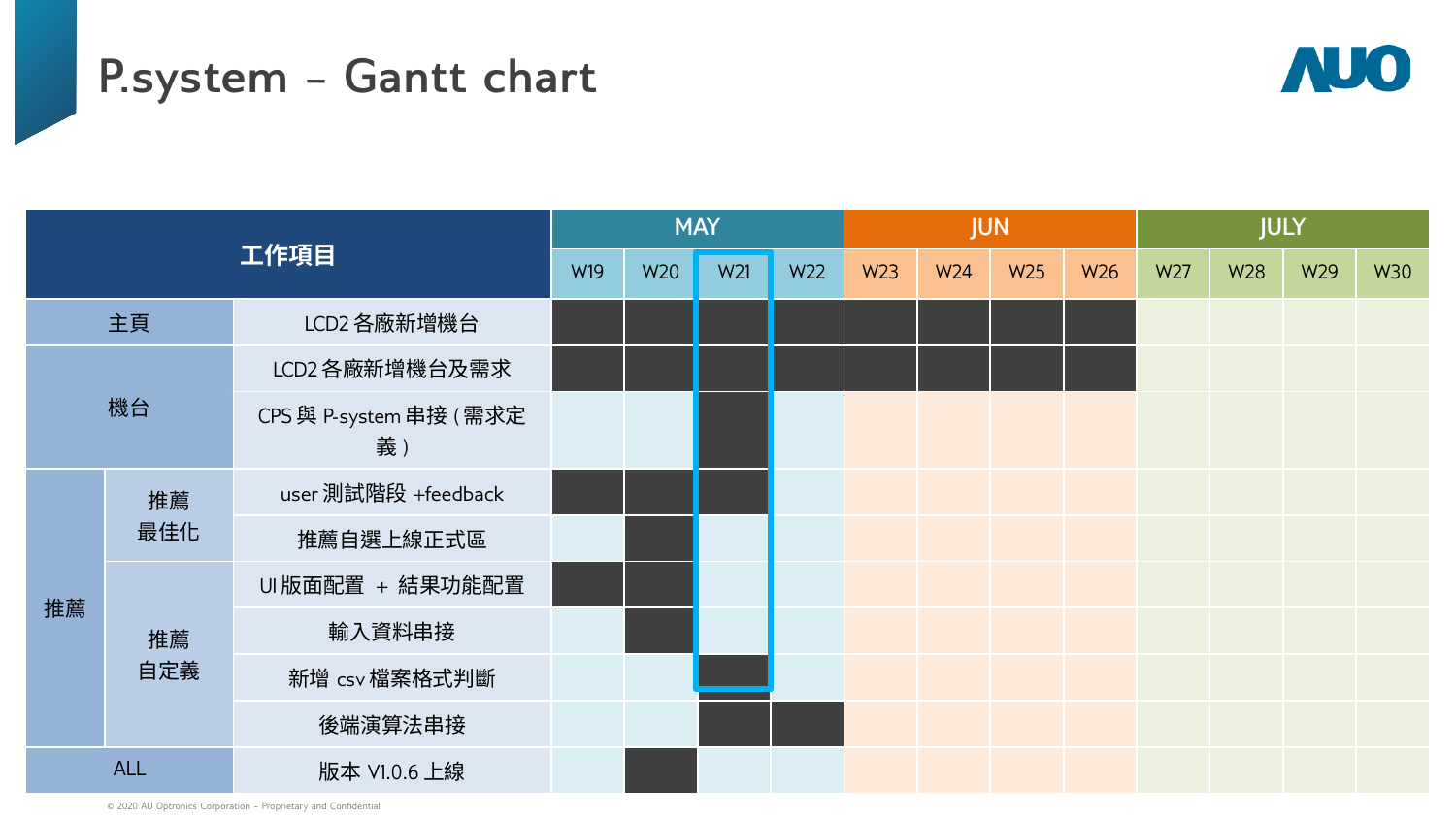

P.system – Gantt chart
| 工作項目 |  |  | MAY |  |  |  | JUN |  |  |  | JULY |  |  |  |
| --- | --- | --- | --- | --- | --- | --- | --- | --- | --- | --- | --- | --- | --- | --- |
|  |  |  | W19 | W20 | W21 | W22 | W23 | W24 | W25 | W26 | W27 | W28 | W29 | W30 |
| 主頁 |  | LCD2各廠新增機台 |  |  |  |  |  |  |  |  |  |  |  |  |
| 機台 |  | LCD2各廠新增機台及需求 |  |  |  |  |  |  |  |  |  |  |  |  |
|  |  | CPS與P-system串接(需求定義) |  |  |  |  |  |  |  |  |  |  |  |  |
| 推薦 | 推薦 最佳化 | user測試階段+feedback |  |  |  |  |  |  |  |  |  |  |  |  |
|  |  | 推薦自選上線正式區 |  |  |  |  |  |  |  |  |  |  |  |  |
|  | 推薦 自定義 | UI版面配置 + 結果功能配置 |  |  |  |  |  |  |  |  |  |  |  |  |
|  |  | 輸入資料串接 |  |  |  |  |  |  |  |  |  |  |  |  |
|  |  | 新增csv檔案格式判斷 |  |  |  |  |  |  |  |  |  |  |  |  |
|  |  | 後端演算法串接 |  |  |  |  |  |  |  |  |  |  |  |  |
| ALL |  | 版本V1.0.6上線 |  |  |  |  |  |  |  |  |  |  |  |  |